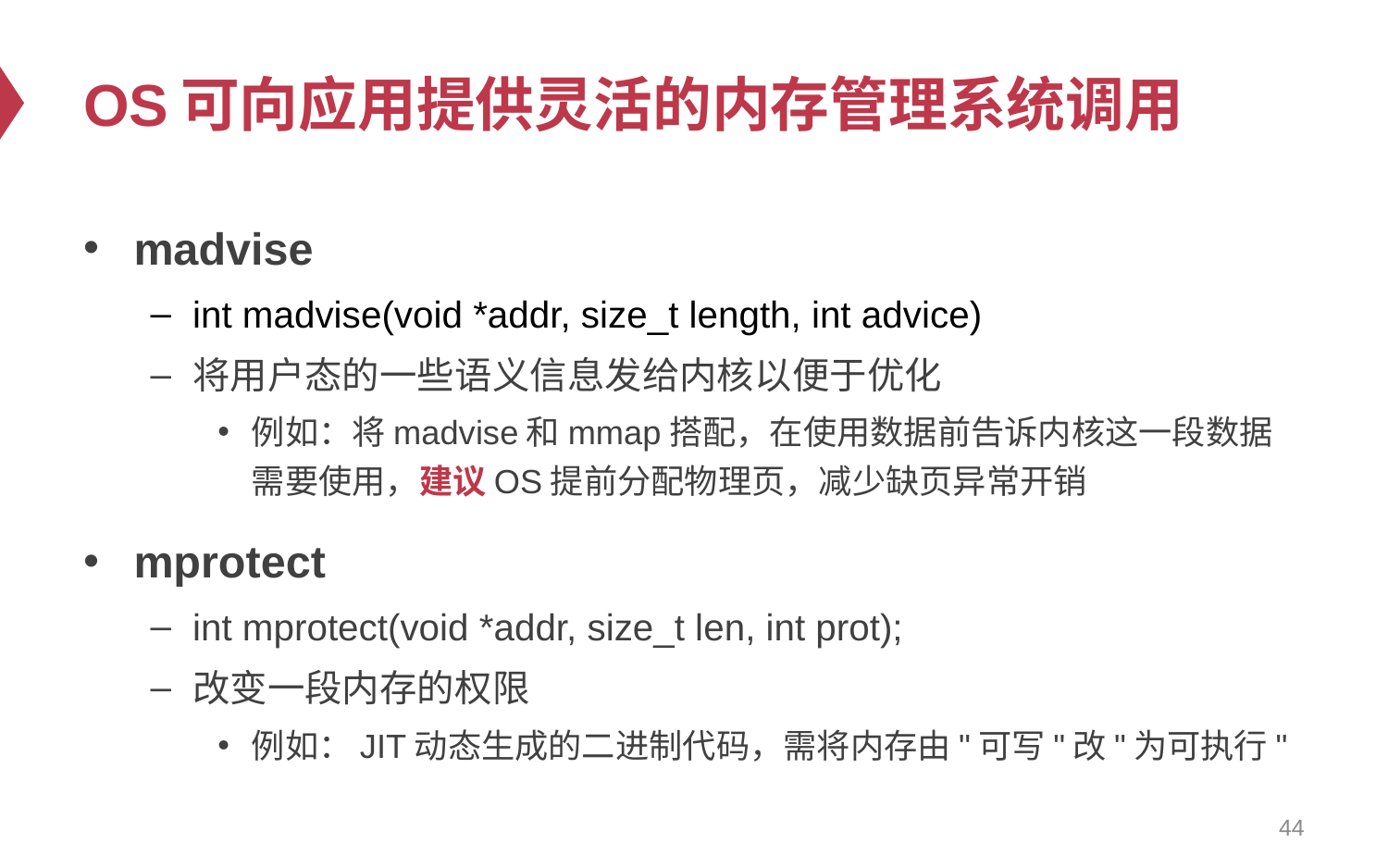

# OS可向应用提供灵活的内存管理系统调用
madvise
int madvise(void *addr, size_t length, int advice)
将用户态的一些语义信息发给内核以便于优化
例如：将madvise和mmap搭配，在使用数据前告诉内核这一段数据需要使用，建议OS提前分配物理页，减少缺页异常开销
mprotect
int mprotect(void *addr, size_t len, int prot);
改变一段内存的权限
例如：JIT动态生成的二进制代码，需将内存由"可写"改"为可执行"
44